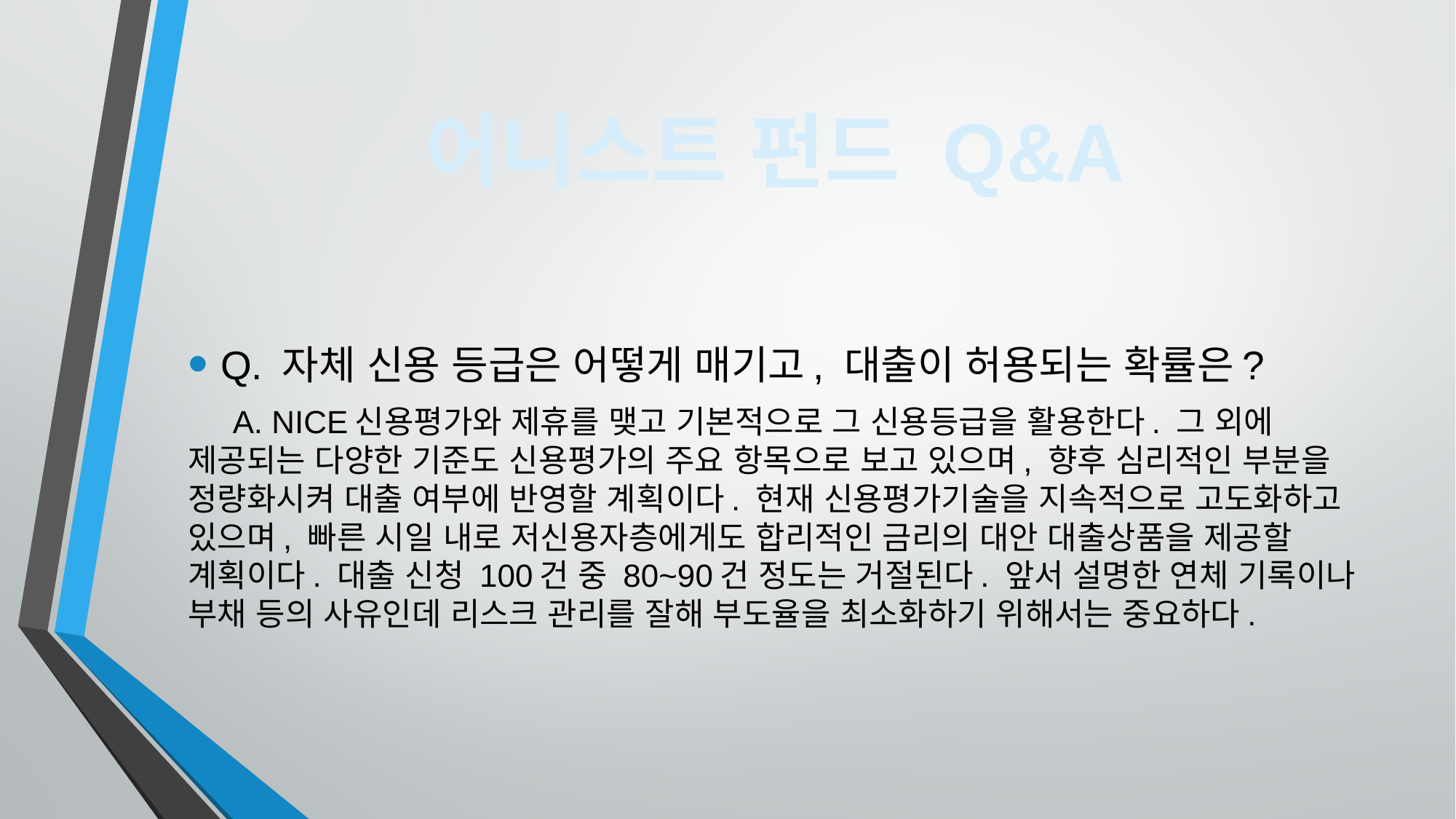

어니스트 펀드 Q&A
Q. 자체 신용 등급은 어떻게 매기고, 대출이 허용되는 확률은?
     A. NICE신용평가와 제휴를 맺고 기본적으로 그 신용등급을 활용한다. 그 외에 제공되는 다양한 기준도 신용평가의 주요 항목으로 보고 있으며, 향후 심리적인 부분을 정량화시켜 대출 여부에 반영할 계획이다. 현재 신용평가기술을 지속적으로 고도화하고 있으며, 빠른 시일 내로 저신용자층에게도 합리적인 금리의 대안 대출상품을 제공할 계획이다. 대출 신청 100건 중 80~90건 정도는 거절된다. 앞서 설명한 연체 기록이나 부채 등의 사유인데 리스크 관리를 잘해 부도율을 최소화하기 위해서는 중요하다.